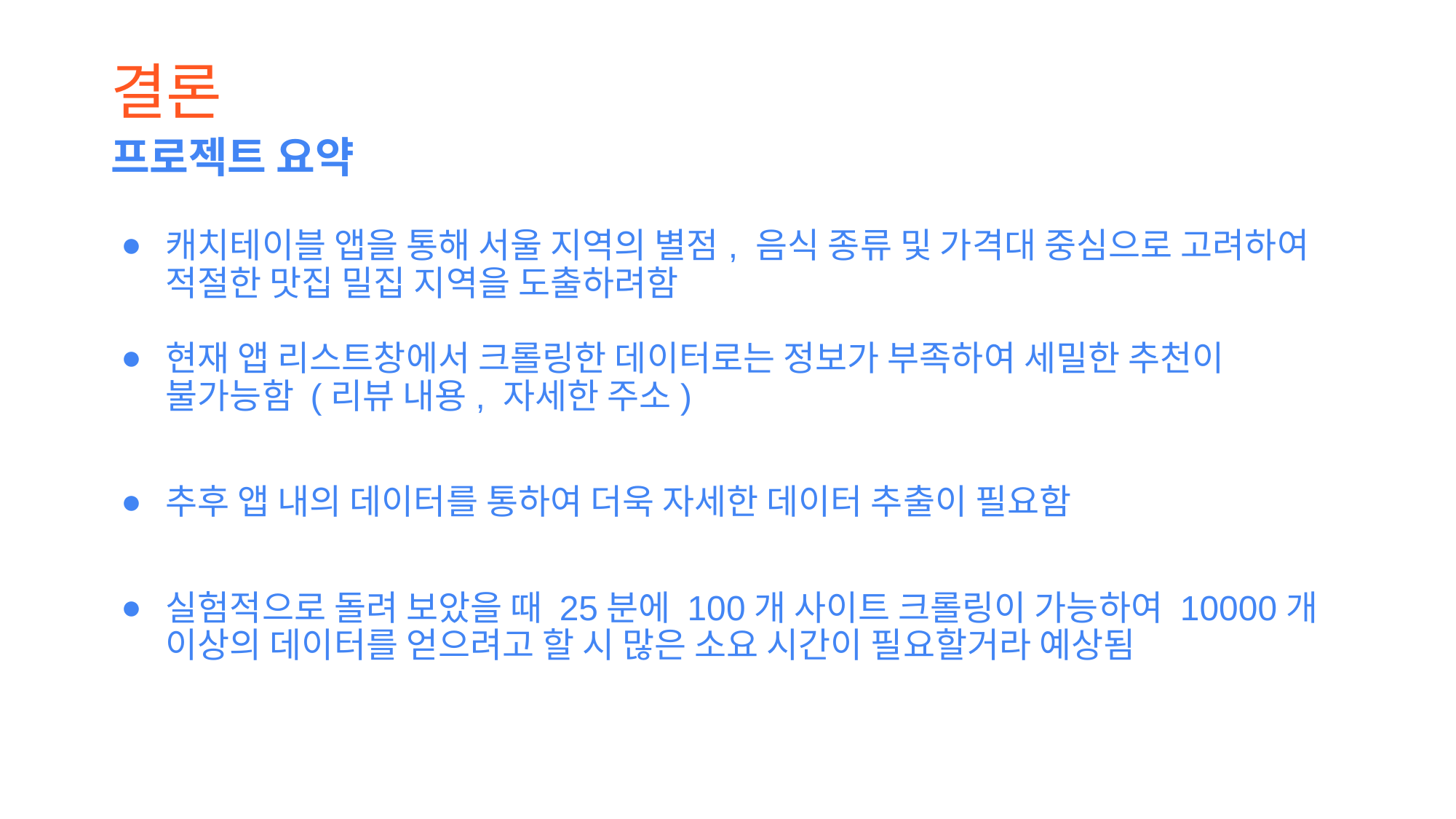

# 결론
프로젝트 요약

캐치테이블 앱을 통해 서울 지역의 별점, 음식 종류 및 가격대 중심으로 고려하여 적절한 맛집 밀집 지역을 도출하려함

현재 앱 리스트창에서 크롤링한 데이터로는 정보가 부족하여 세밀한 추천이 불가능함 (리뷰 내용, 자세한 주소)

추후 앱 내의 데이터를 통하여 더욱 자세한 데이터 추출이 필요함

실험적으로 돌려 보았을 때 25분에 100개 사이트 크롤링이 가능하여 10000개 이상의 데이터를 얻으려고 할 시 많은 소요 시간이 필요할거라 예상됨